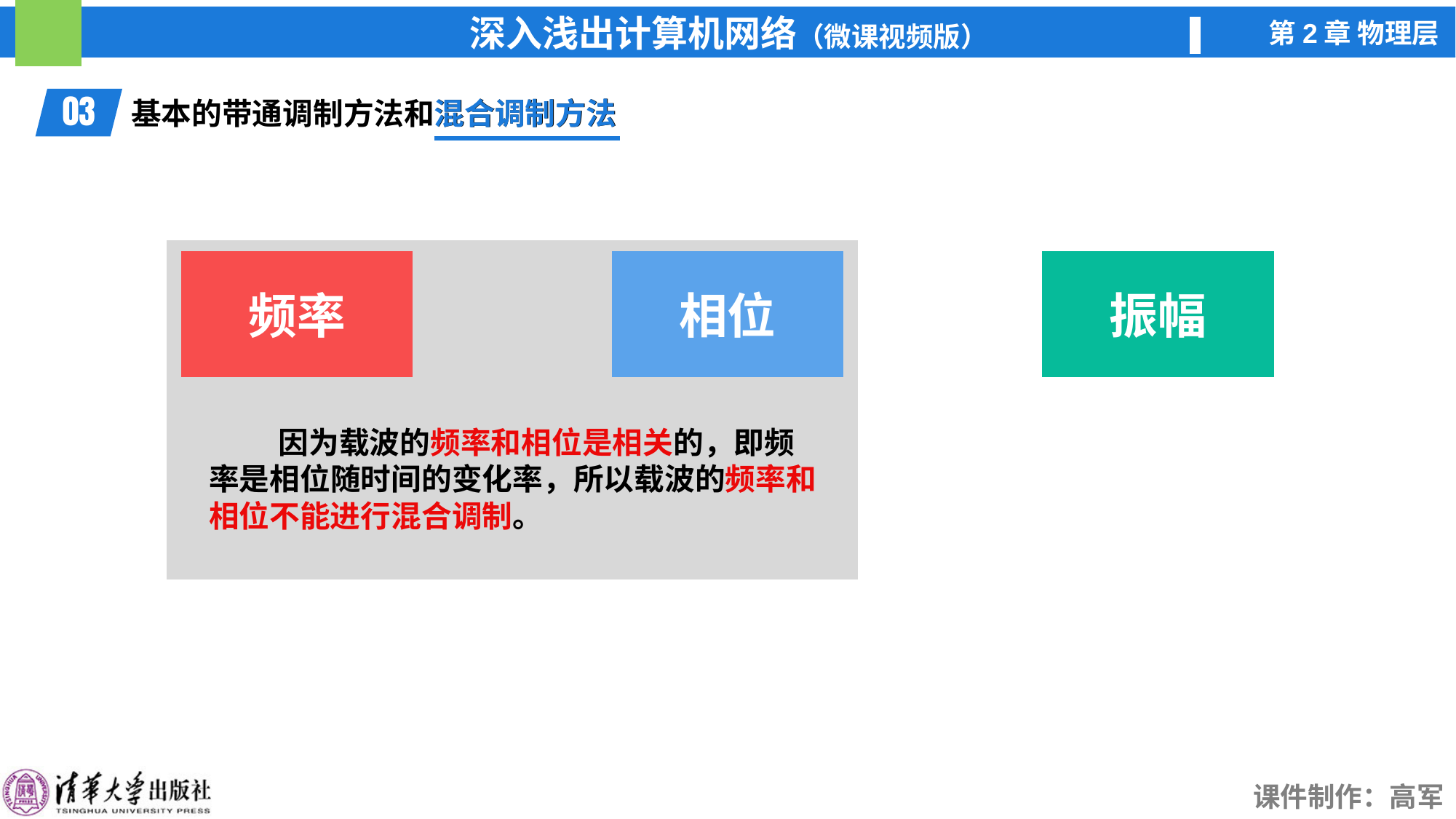

03
基本的带通调制方法和混合调制方法
混合调制方法

频率
相位
振幅
         因为载波的频率和相位是相关的，即频率是相位随时间的变化率，所以载波的频率和相位不能进行混合调制。